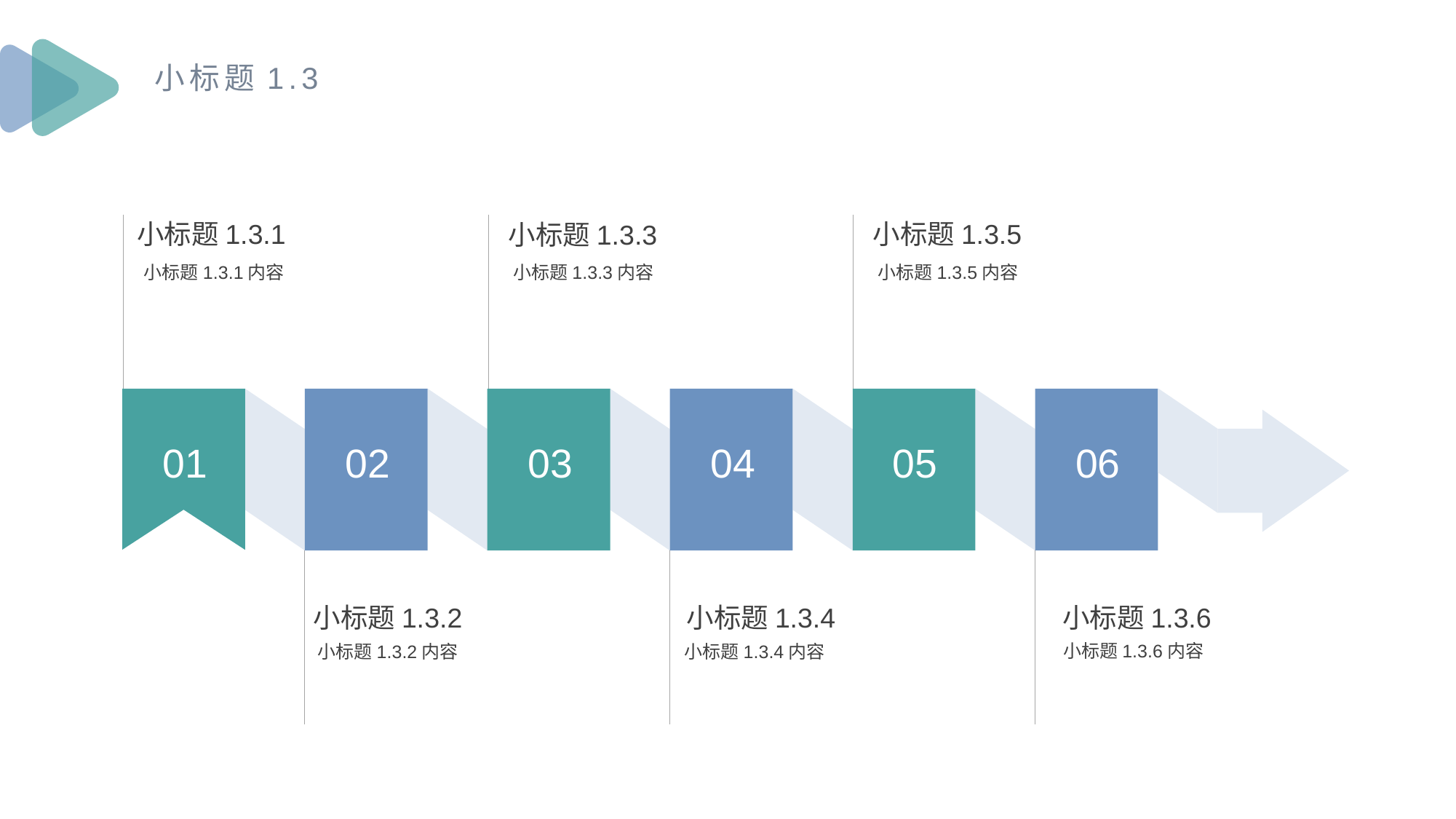

小标题1.3
小标题1.3.5
小标题1.3.1
小标题1.3.3
小标题1.3.5内容
小标题1.3.1内容
小标题1.3.3内容

02
03
04
05
06
01
小标题1.3.2
小标题1.3.4
小标题1.3.6
小标题1.3.6内容
小标题1.3.4内容
小标题1.3.2内容